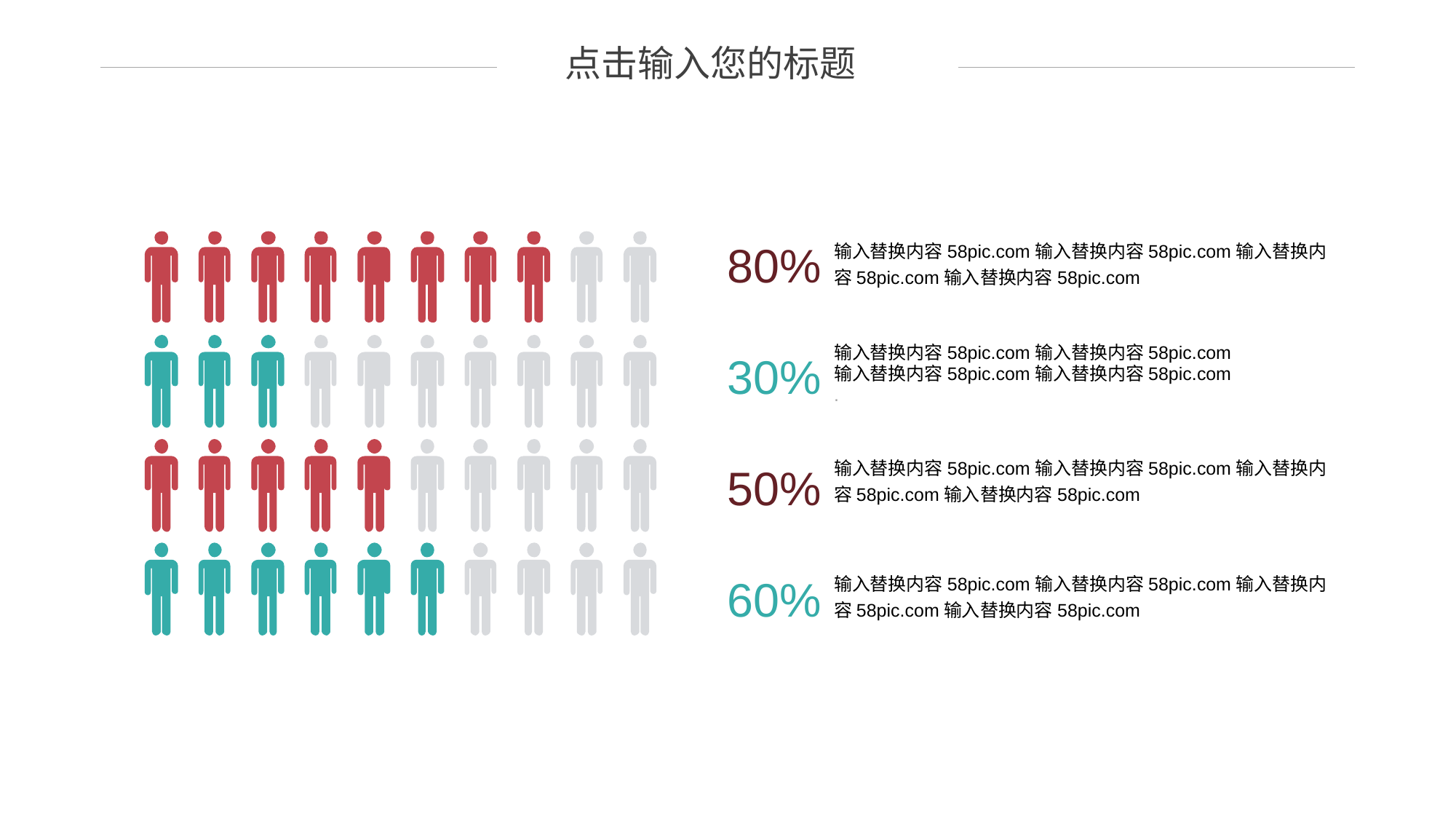

点击输入您的标题
80%

输入替换内容58pic.com输入替换内容58pic.com输入替换内容58pic.com输入替换内容58pic.com

30%
输入替换内容58pic.com输入替换内容58pic.com
输入替换内容58pic.com输入替换内容58pic.com
.

输入替换内容58pic.com输入替换内容58pic.com输入替换内容58pic.com输入替换内容58pic.com

50%

60%
输入替换内容58pic.com输入替换内容58pic.com输入替换内容58pic.com输入替换内容58pic.com